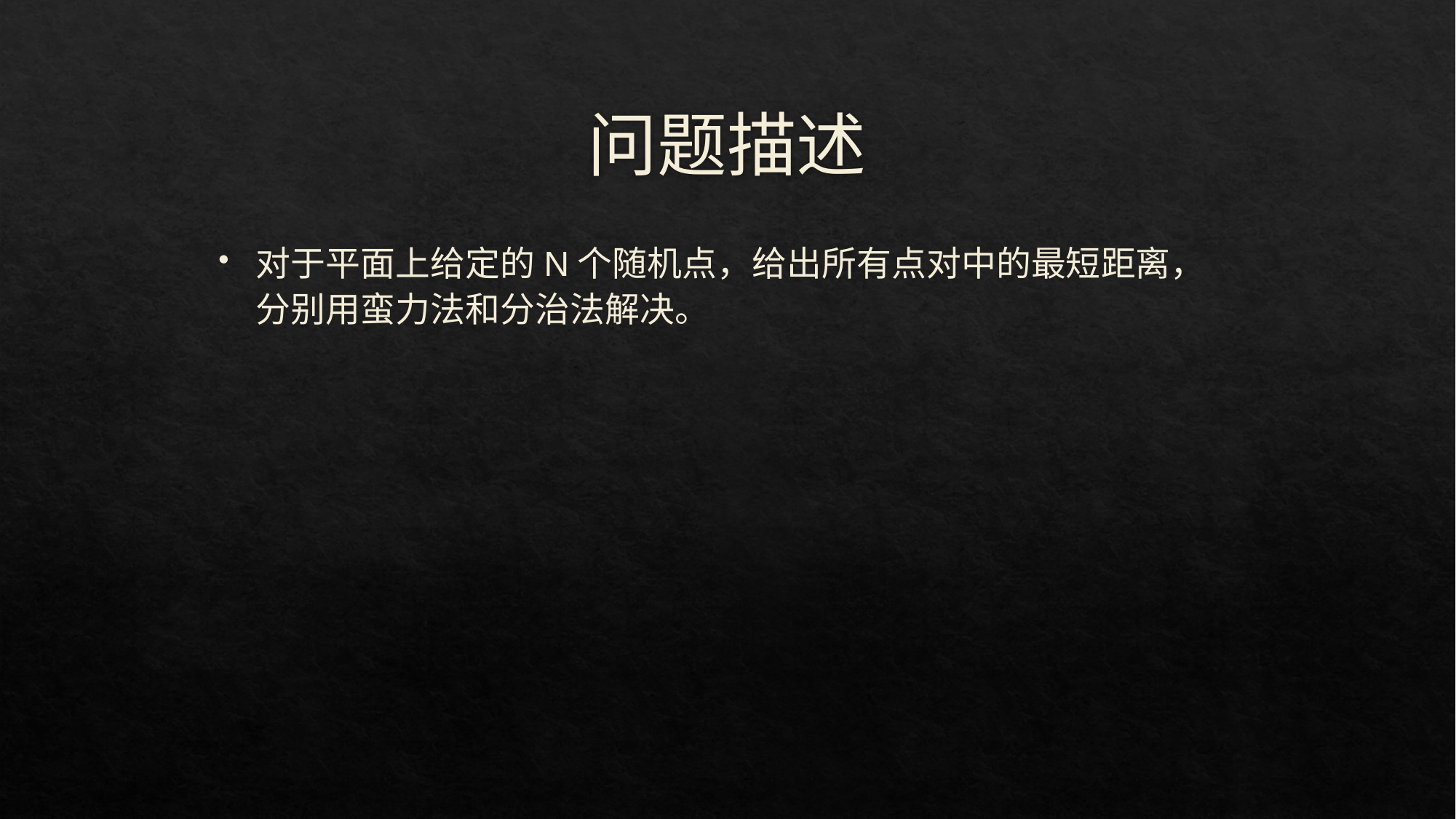

# 问题描述
对于平面上给定的N个随机点，给出所有点对中的最短距离，分别用蛮力法和分治法解决。